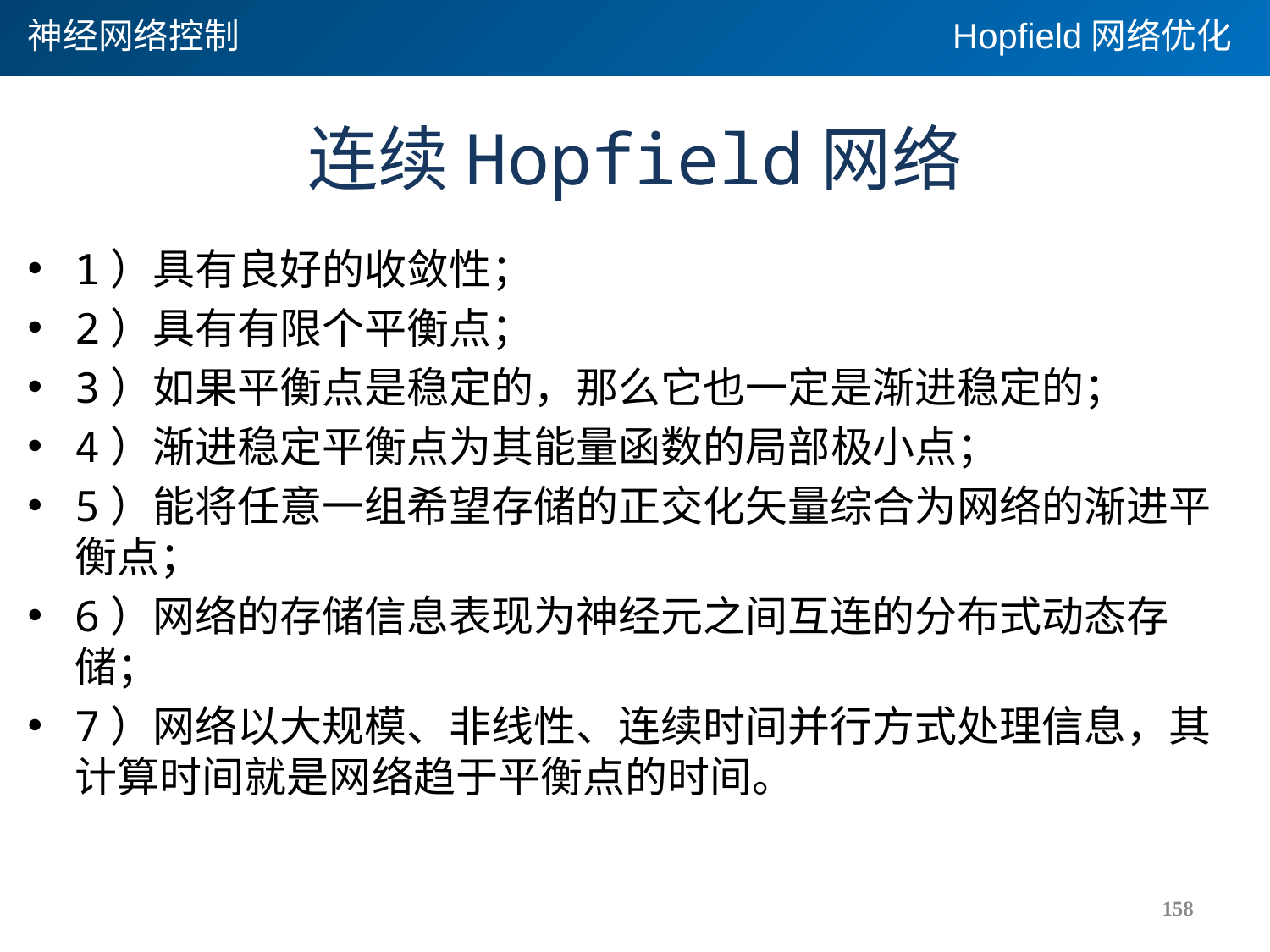

神经网络控制

Hopfield网络优化

# 连续Hopfield网络
1）具有良好的收敛性；
2）具有有限个平衡点；
3）如果平衡点是稳定的，那么它也一定是渐进稳定的；
4）渐进稳定平衡点为其能量函数的局部极小点；
5）能将任意一组希望存储的正交化矢量综合为网络的渐进平衡点；
6）网络的存储信息表现为神经元之间互连的分布式动态存储；
7）网络以大规模、非线性、连续时间并行方式处理信息，其计算时间就是网络趋于平衡点的时间。

158